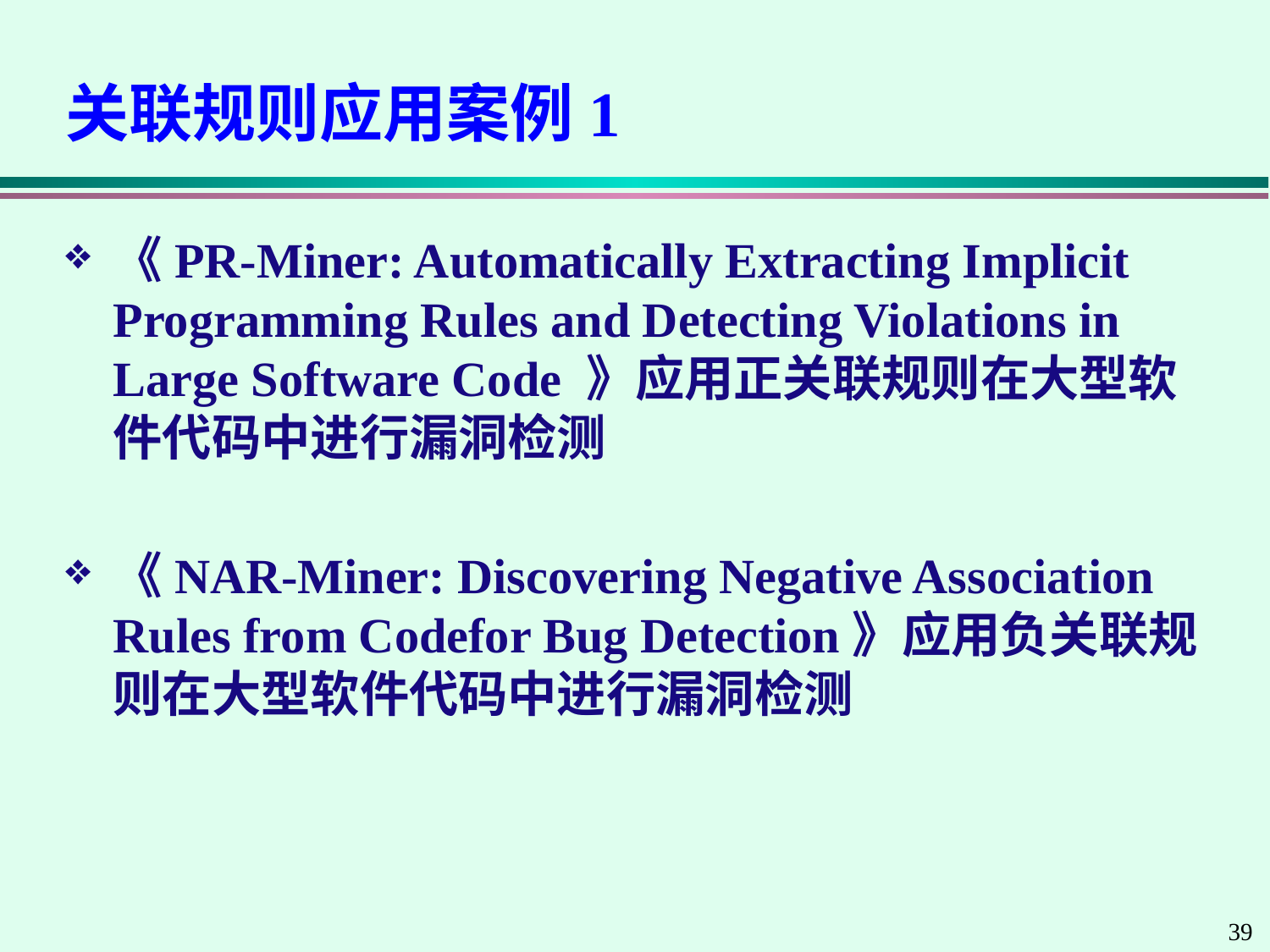

# 关联规则应用案例1
《PR-Miner: Automatically Extracting Implicit Programming Rules and Detecting Violations in Large Software Code 》应用正关联规则在大型软件代码中进行漏洞检测

《NAR-Miner: Discovering Negative Association Rules from Codefor Bug Detection》应用负关联规则在大型软件代码中进行漏洞检测